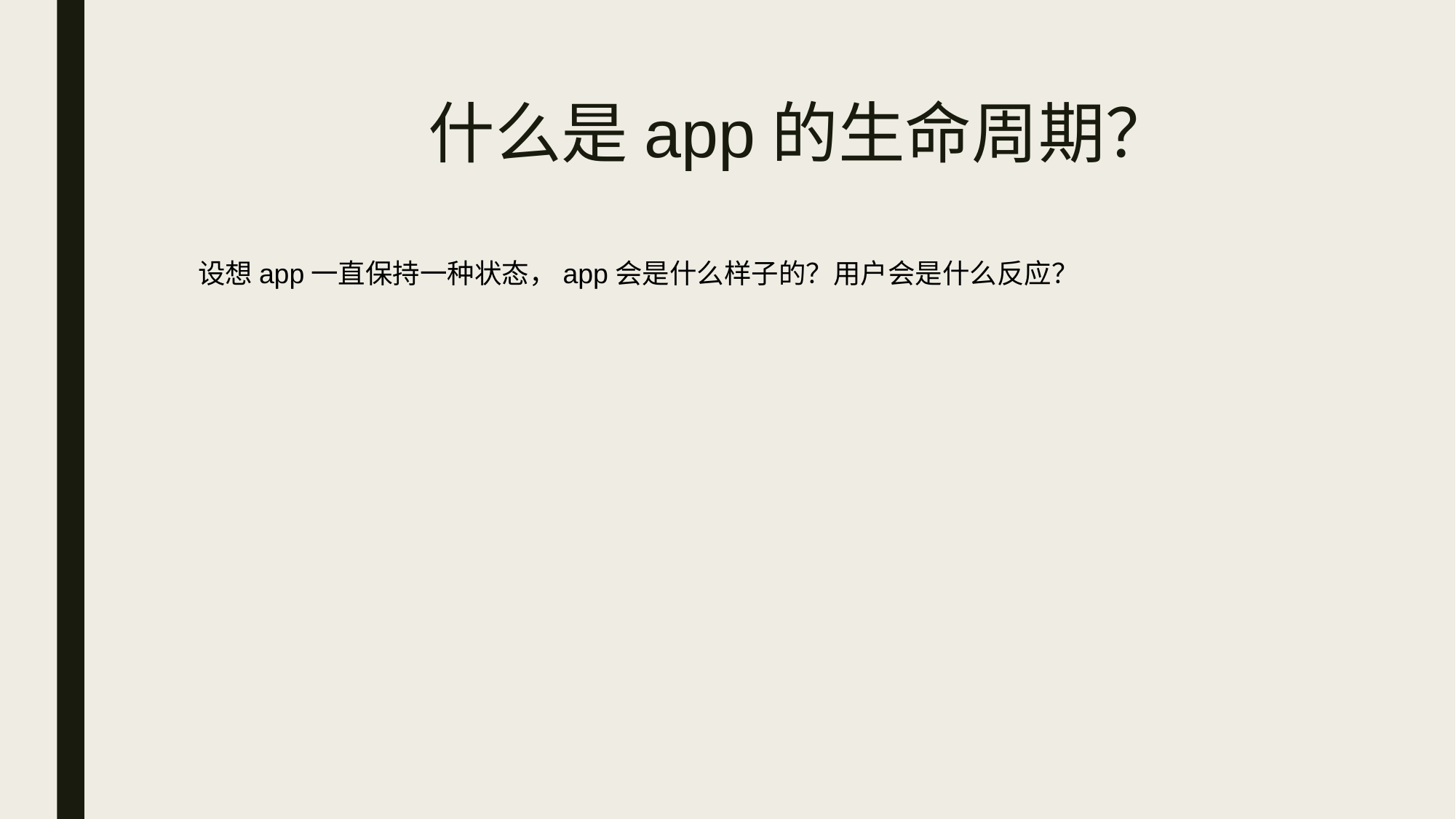

# 什么是app的生命周期？
设想app一直保持一种状态，app会是什么样子的？用户会是什么反应？